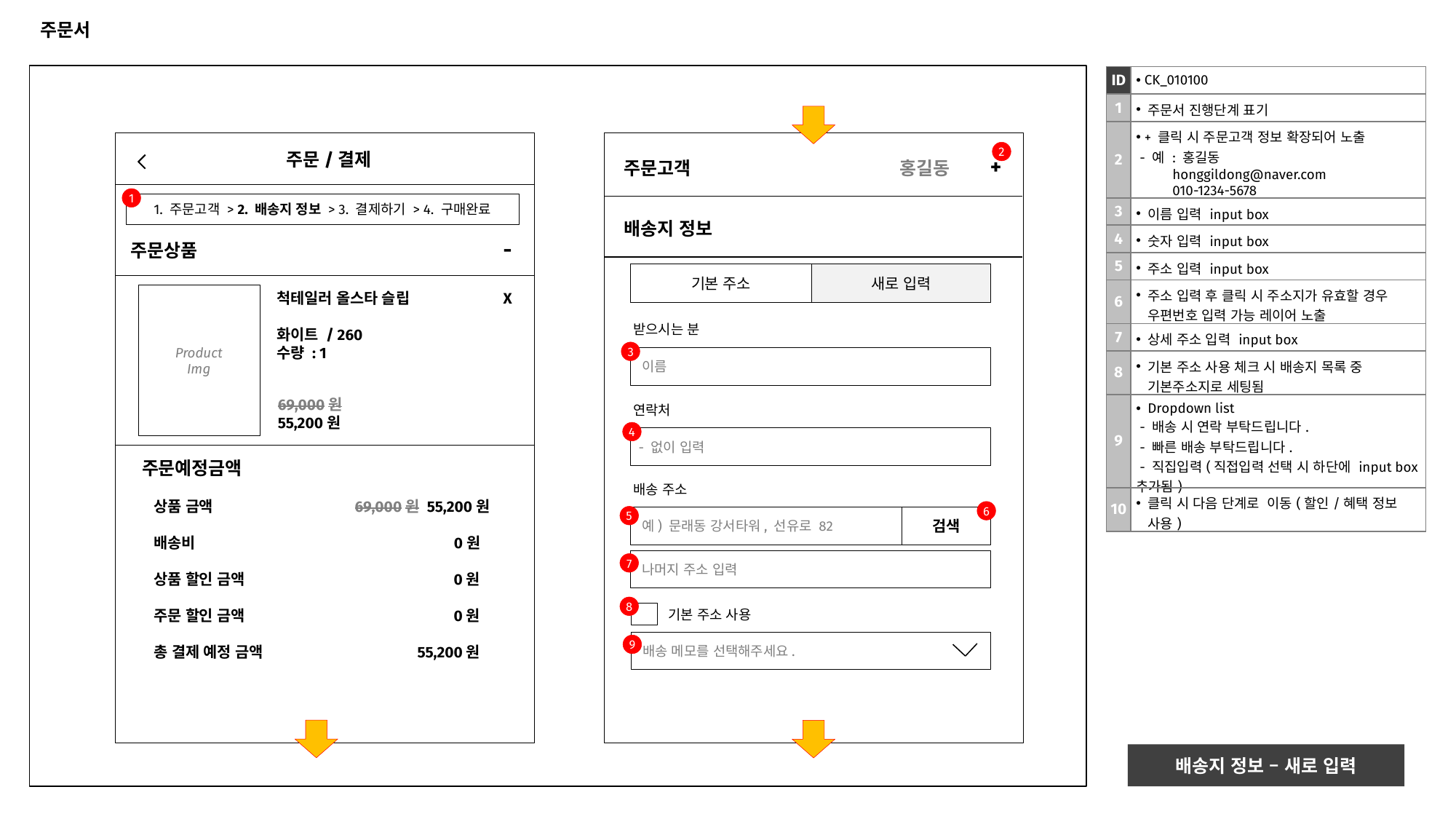

# 주문서

| ID | CK\_010100 |
| --- | --- |
| 1 | 주문서 진행단계 표기 |
| 2 | + 클릭 시 주문고객 정보 확장되어 노출 - 예 : 홍길동 honggildong@naver.com 010-1234-5678 |
| 3 | 이름 입력 input box |
| 4 | 숫자 입력 input box |
| 5 | 주소 입력 input box |
| 6 | 주소 입력 후 클릭 시 주소지가 유효할 경우 우편번호 입력 가능 레이어 노출 |
| 7 | 상세 주소 입력 input box |
| 8 | 기본 주소 사용 체크 시 배송지 목록 중 기본주소지로 세팅됨 |
| 9 | Dropdown list - 배송 시 연락 부탁드립니다. - 빠른 배송 부탁드립니다. - 직집입력(직접입력 선택 시 하단에 input box 추가됨) |
| 10 | 클릭 시 다음 단계로 이동(할인/혜택 정보 사용) |

2
 주문/결제
주문고객                                         홍길동
+

1
1. 주문고객 > 2. 배송지 정보 > 3. 결제하기 > 4. 구매완료
배송지 정보
-
주문상품
기본 주소
새로 입력

Product
Img
X
척테일러 올스타 슬립

화이트 / 260
수량 : 1
받으시는 분
3
 이름
69,000원
55,200원
연락처
4
 - 없이 입력

주문예정금액
배송 주소
상품 금액                                 69,000원 55,200원

배송비                                                             0원

상품 할인 금액                                                 0원

주문 할인 금액                                                 0원

총 결제 예정 금액                                    55,200원
6
5
 예) 문래동 강서타워, 선유로 82
검색
 나머지 주소 입력
7
8
기본 주소 사용

 배송 메모를 선택해주세요.
9

배송지 정보 – 새로 입력